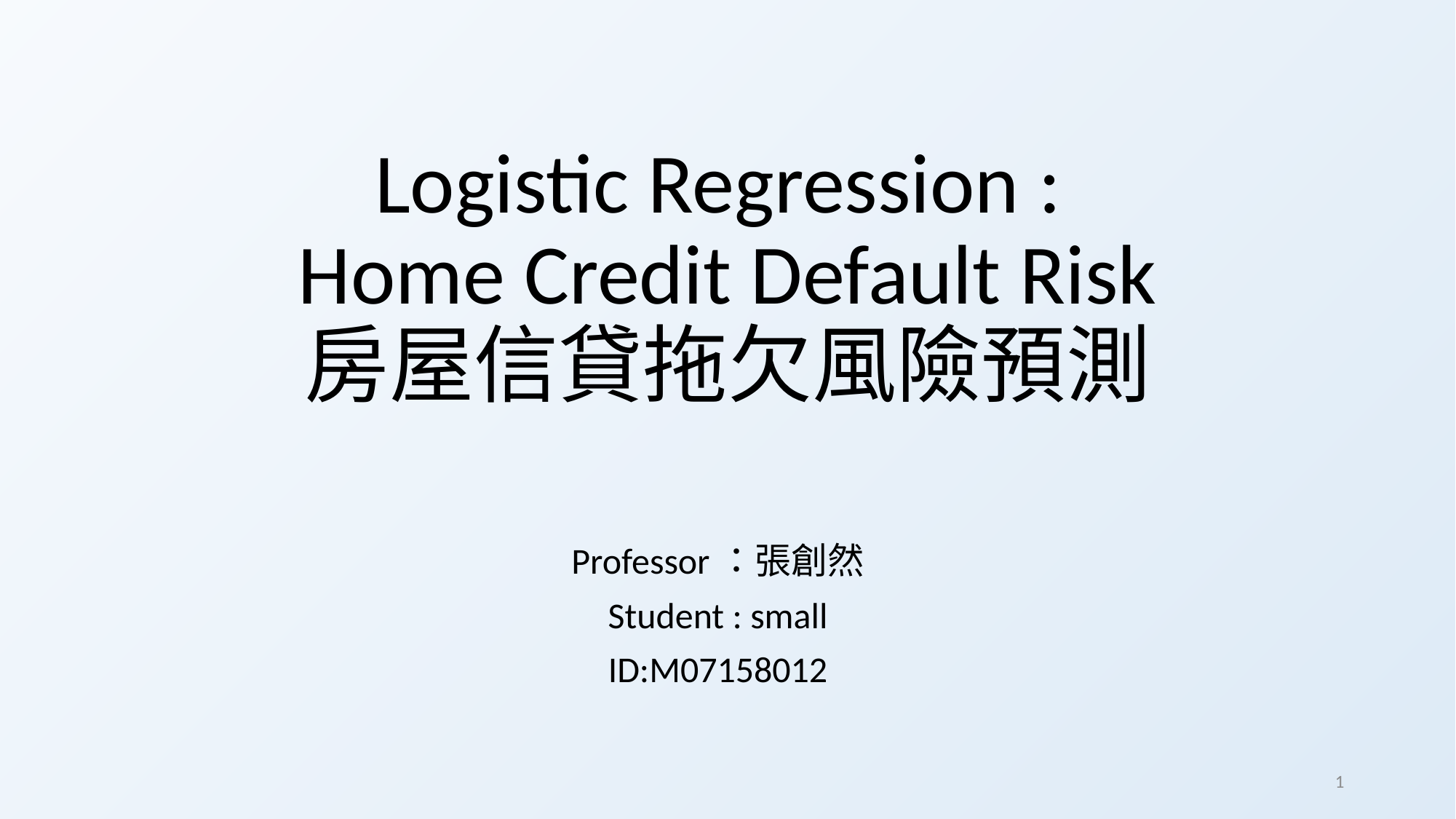

# Logistic Regression : Home Credit Default Risk 房屋信貸拖欠風險預測
Professor：張創然
Student : small
ID:M07158012
1